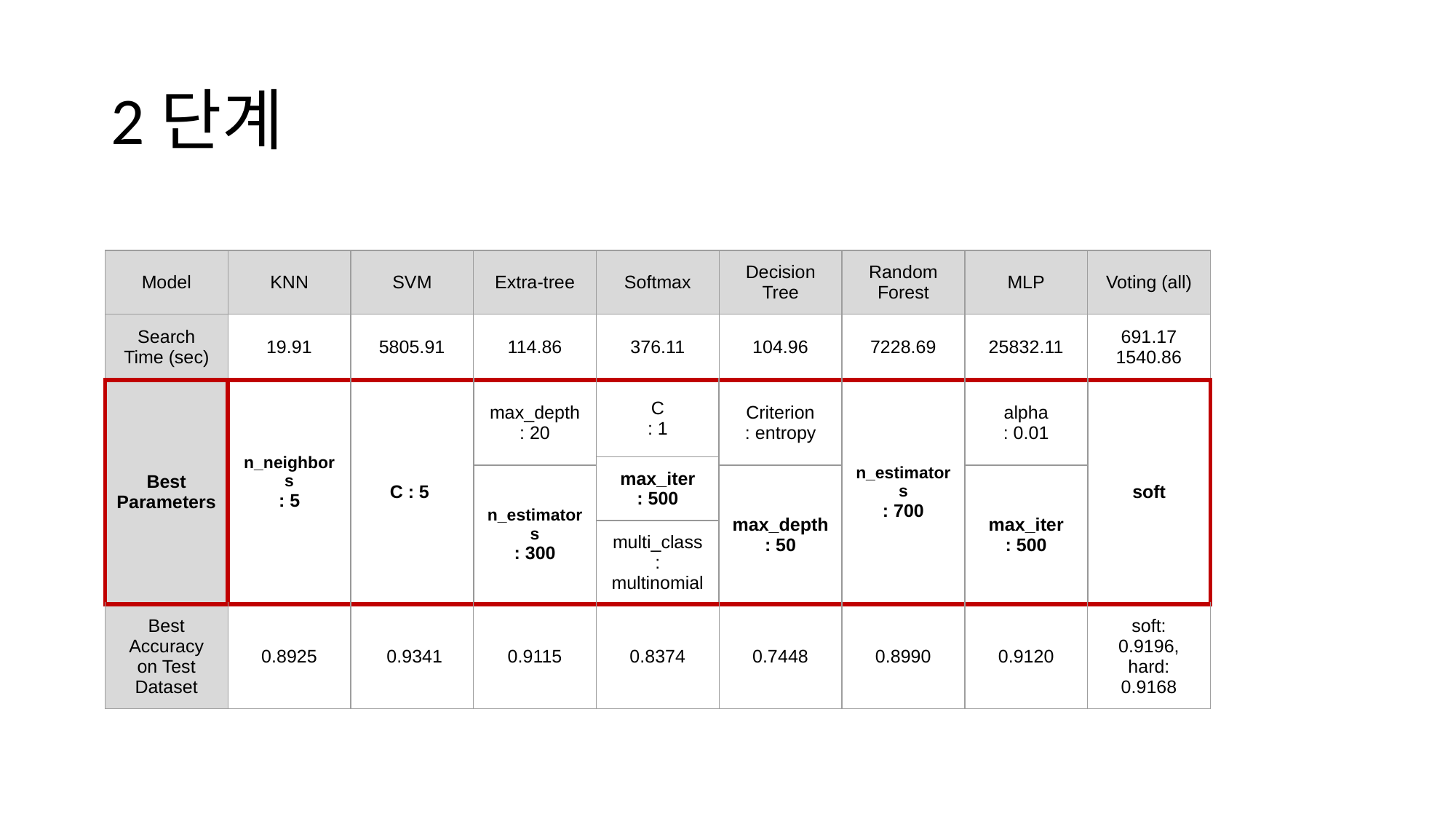

# 2단계
| Model | KNN | SVM | Extra-tree | Softmax | Decision Tree | Random Forest | MLP | Voting (all) |
| --- | --- | --- | --- | --- | --- | --- | --- | --- |
| Search Time (sec) | 19.91 | 5805.91 | 114.86 | 376.11 | 104.96 | 7228.69 | 25832.11 | 691.17 1540.86 |
| Best Parameters | n\_neighbors : 5 | C : 5 | max\_depth : 20 | C : 1 | Criterion : entropy | n\_estimators : 700 | alpha : 0.01 | soft |
|  |  |  |  | max\_iter : 500 |  |  |  |  |
|  |  |  | n\_estimators : 300 | max\_iter : 500 | max\_depth : 50 |  | max\_iter : 500 |  |
|  |  |  |  | multi\_class : multinomial |  |  |  |  |
| Best Accuracy on Test Dataset | 0.8925 | 0.9341 | 0.9115 | 0.8374 | 0.7448 | 0.8990 | 0.9120 | soft: 0.9196, hard: 0.9168 |